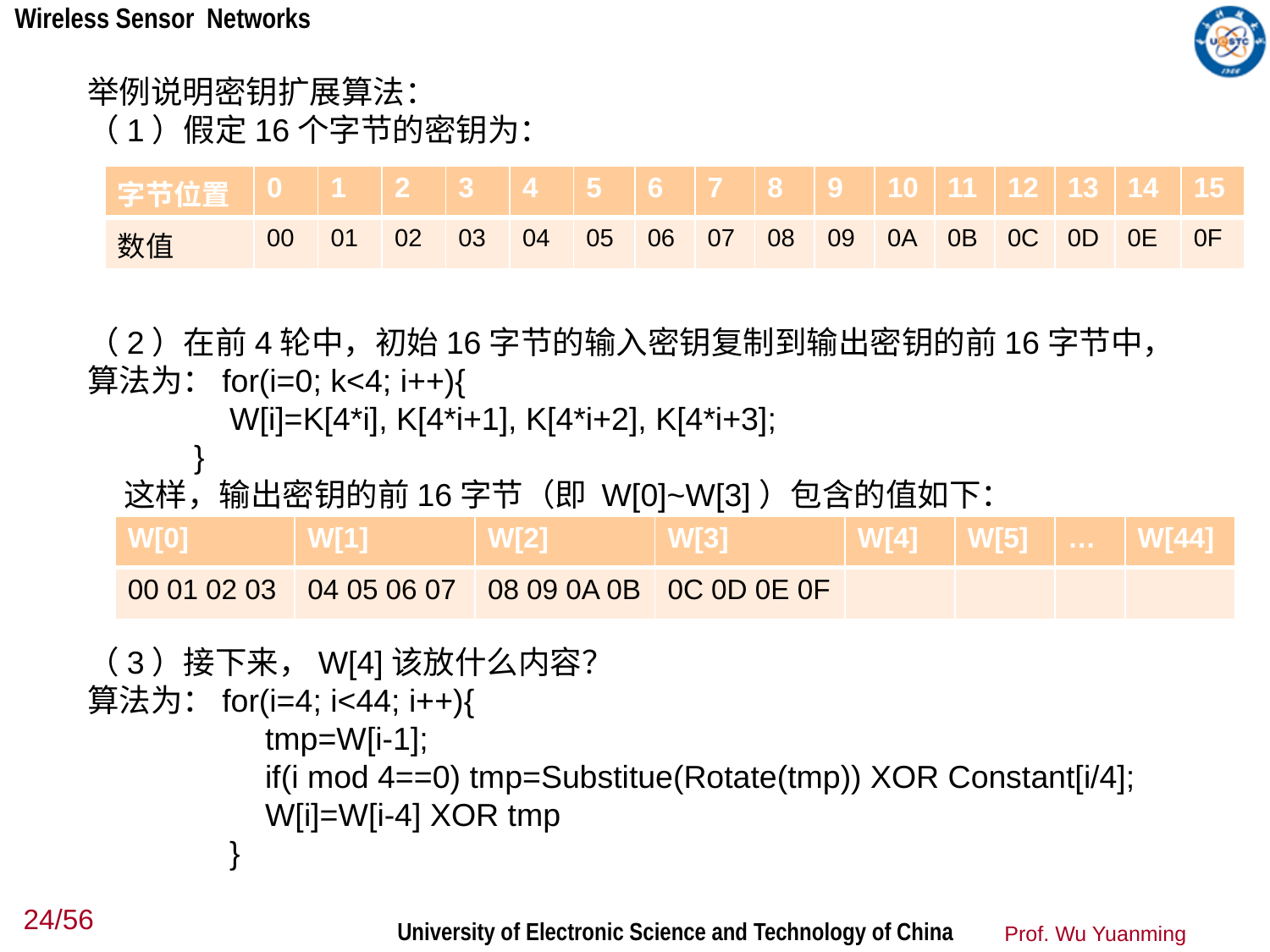

举例说明密钥扩展算法：
（1）假定16个字节的密钥为：
| 字节位置 | 0 | 1 | 2 | 3 | 4 | 5 | 6 | 7 | 8 | 9 | 10 | 11 | 12 | 13 | 14 | 15 |
| --- | --- | --- | --- | --- | --- | --- | --- | --- | --- | --- | --- | --- | --- | --- | --- | --- |
| 数值 | 00 | 01 | 02 | 03 | 04 | 05 | 06 | 07 | 08 | 09 | 0A | 0B | 0C | 0D | 0E | 0F |
（2）在前4轮中，初始16字节的输入密钥复制到输出密钥的前16字节中，算法为：for(i=0; k<4; i++){
                W[i]=K[4*i], K[4*i+1], K[4*i+2], K[4*i+3];
            }
    这样，输出密钥的前16字节（即 W[0]~W[3]）包含的值如下：
| W[0] | W[1] | W[2] | W[3] | W[4] | W[5] | … | W[44] |
| --- | --- | --- | --- | --- | --- | --- | --- |
| 00 01 02 03 | 04 05 06 07 | 08 09 0A 0B | 0C 0D 0E 0F |  |  |  |  |
（3）接下来，W[4]该放什么内容？
算法为：for(i=4; i<44; i++){
                    tmp=W[i-1];
                    if(i mod 4==0) tmp=Substitue(Rotate(tmp)) XOR Constant[i/4];
                    W[i]=W[i-4] XOR tmp
                }
24/56
Prof. Wu Yuanming